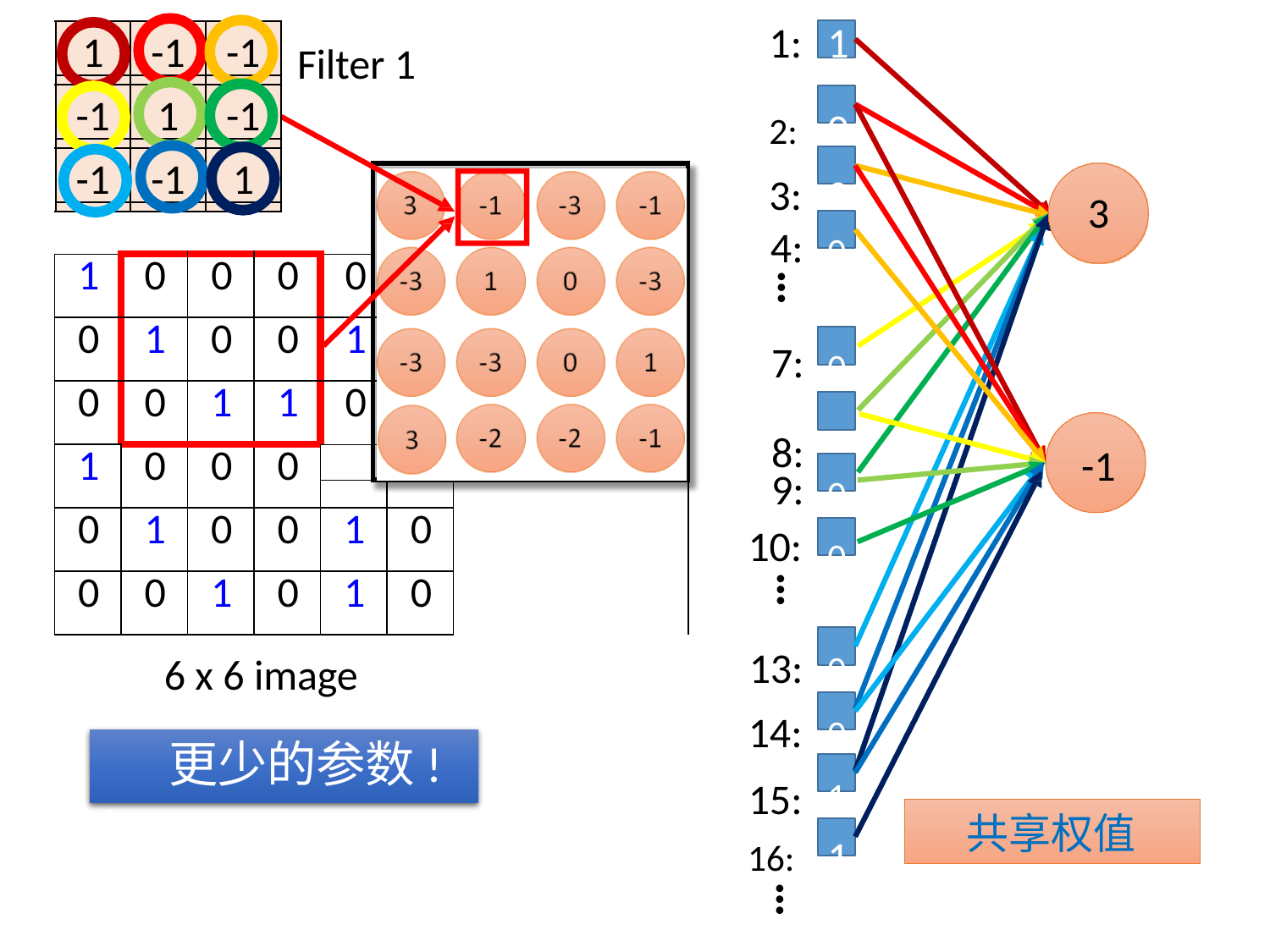

1:	1
2:	0
3:	0

1

-1

-1

Filter 1

-1

1

-1

-1

-1

1

|  |  |  |  |  |  |  |  |
| --- | --- | --- | --- | --- | --- | --- | --- |
| 1 | 0 | 0 | 0 | 0 |  |  |  |
| 0 | 1 | 0 | 0 | 1 |  |  |  |
| 0 | 0 | 1 | 1 | 0 |  |  |  |
| 1 | 0 | 0 | 0 |  |  |  |  |
|  |  |  |  |  |  |  |  |
| 0 | 1 | 0 | 0 | 1 |  | 0 |  |
| 0 | 0 | 1 | 0 | 1 |  | 0 |  |

3
3
4:	0

…
1
0
0
7:	0
8:	1

-1
-1
9:	0

10:	0

…
13:	0

6 x 6 image
14:	0

     更少的参数!
!
15:	1

共享权值
Shared weights
16:	1

…